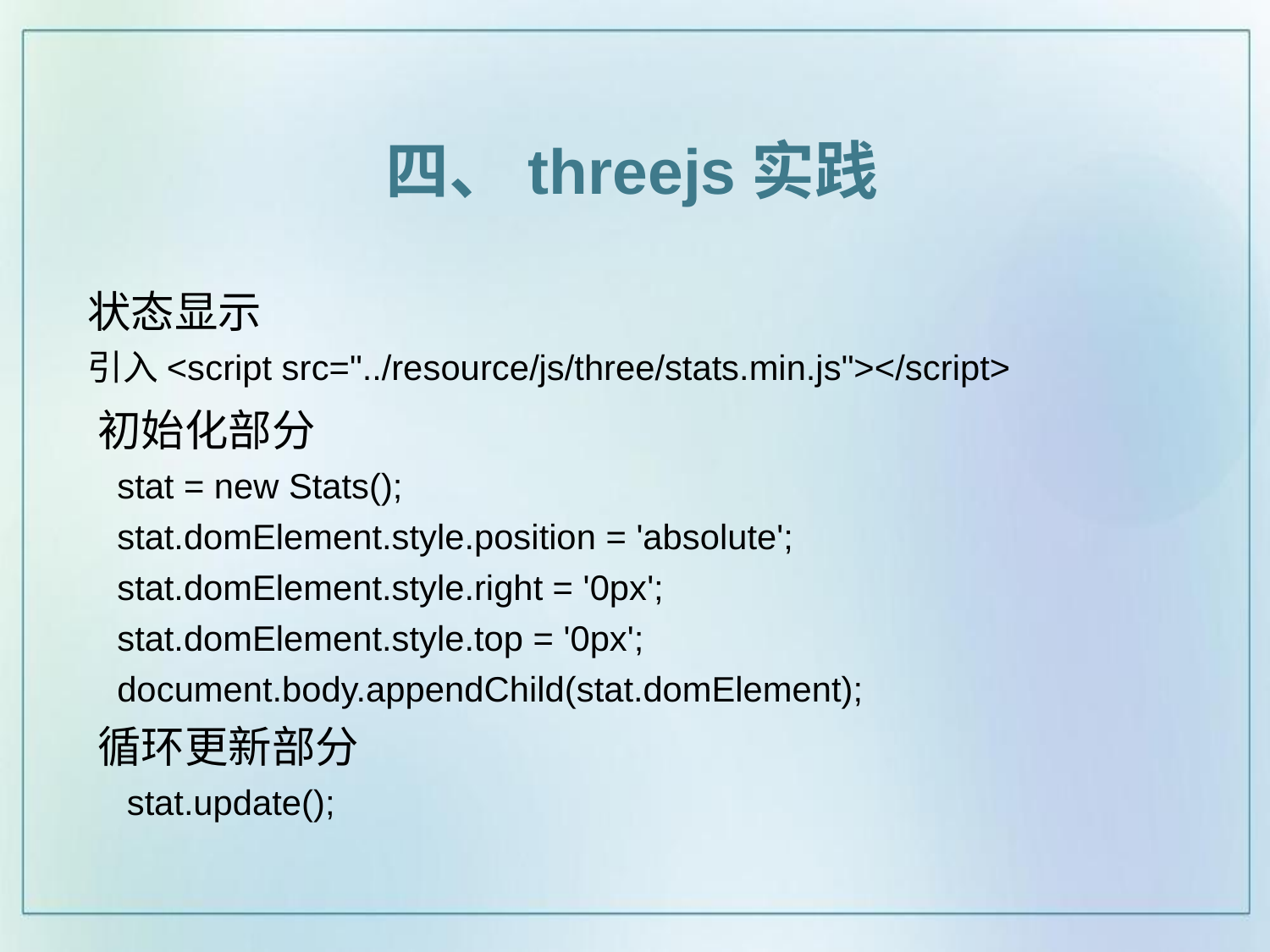

四、threejs实践
状态显示
引入<script src="../resource/js/three/stats.min.js"></script>
初始化部分
  stat = new Stats();
  stat.domElement.style.position = 'absolute';
  stat.domElement.style.right = '0px';
  stat.domElement.style.top = '0px';
  document.body.appendChild(stat.domElement);
循环更新部分
   stat.update();